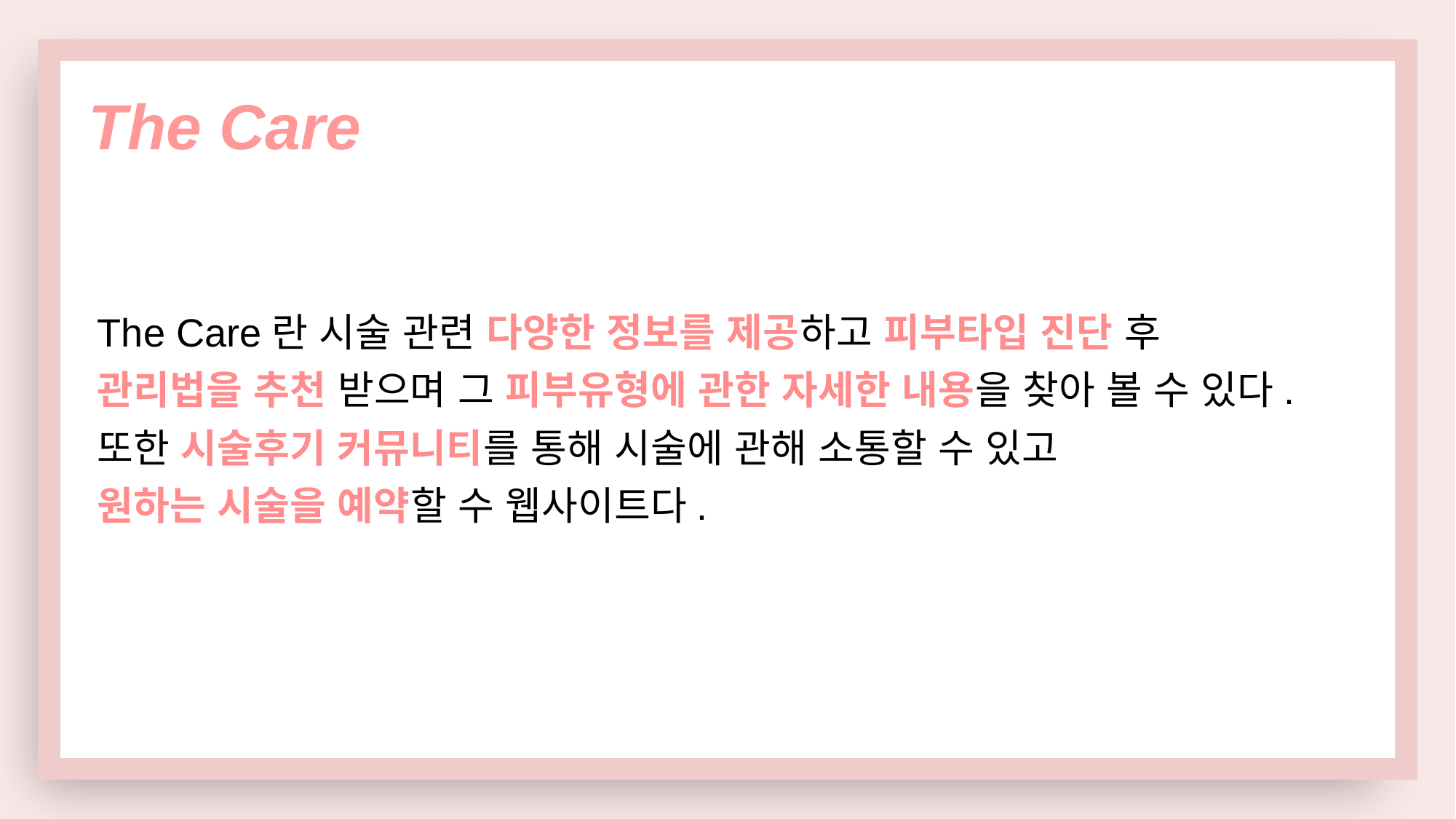

The Care

The Care란 시술 관련 다양한 정보를 제공하고 피부타입 진단 후
관리법을 추천 받으며 그 피부유형에 관한 자세한 내용을 찾아 볼 수 있다.
또한 시술후기 커뮤니티를 통해 시술에 관해 소통할 수 있고
원하는 시술을 예약할 수 웹사이트다.